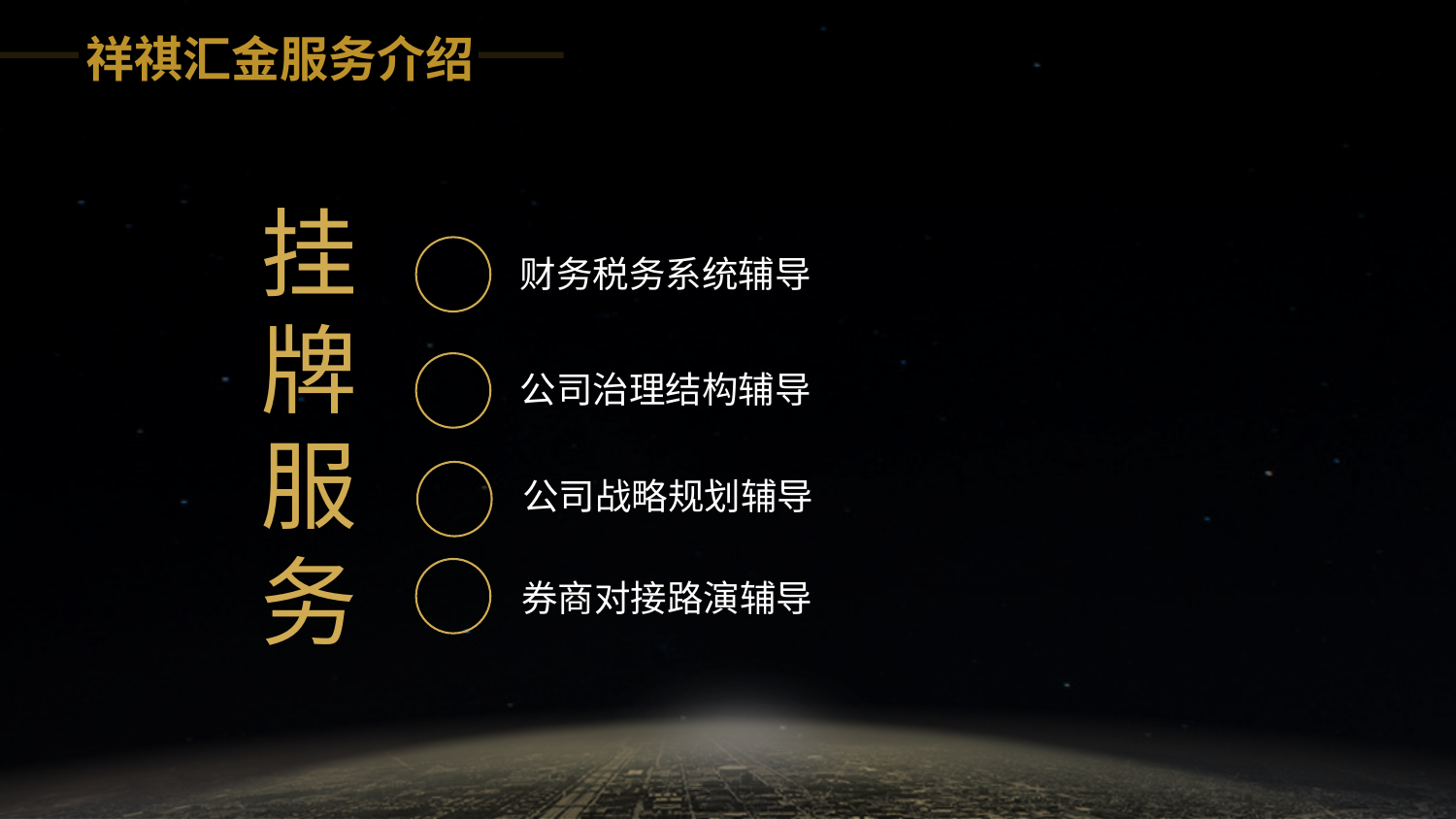

祥祺汇金服务介绍
挂
牌
服
务

财务税务系统辅导

公司治理结构辅导

公司战略规划辅导

券商对接路演辅导